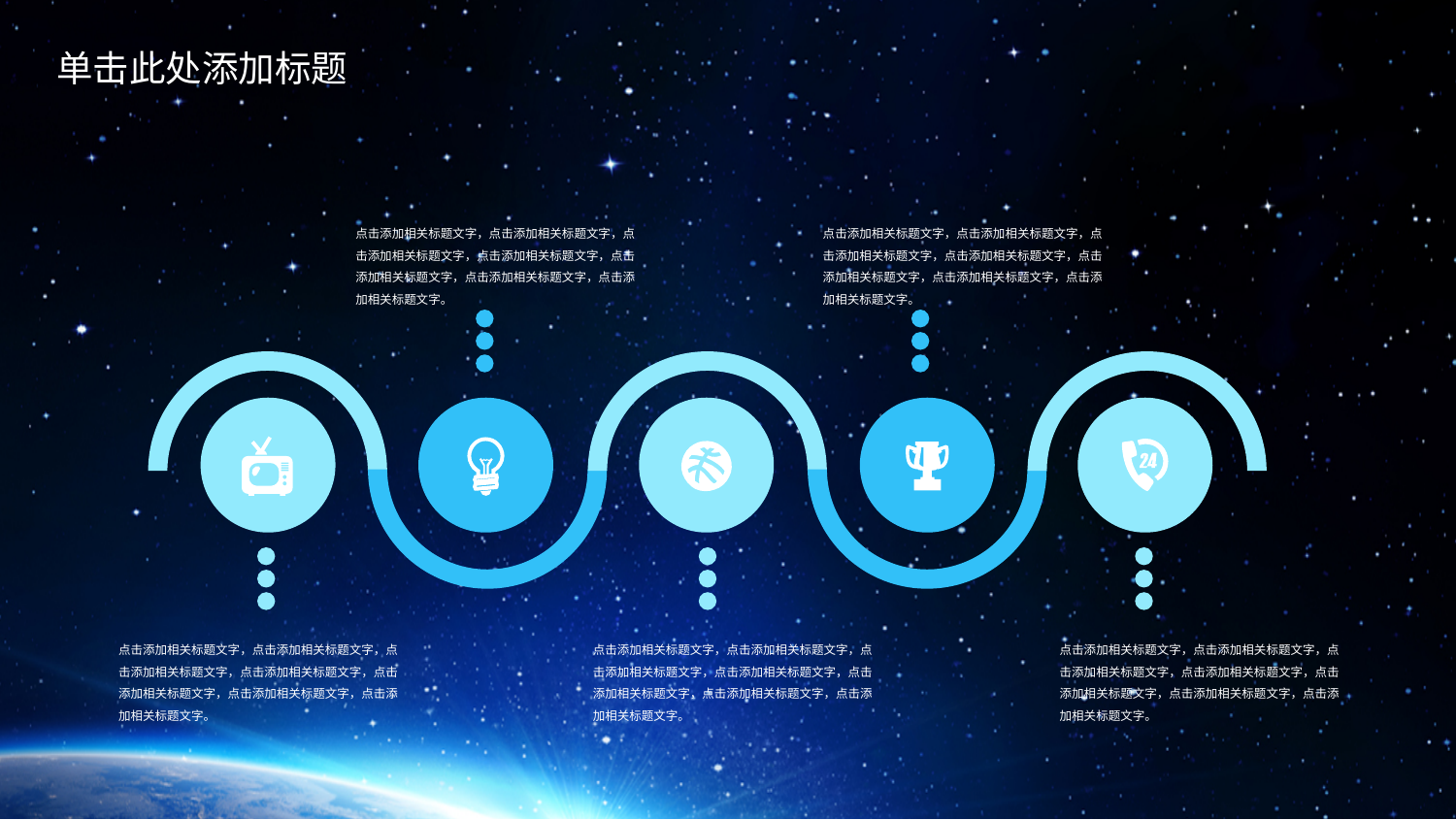

点击添加相关标题文字，点击添加相关标题文字，点击添加相关标题文字，点击添加相关标题文字，点击添加相关标题文字，点击添加相关标题文字，点击添加相关标题文字。
点击添加相关标题文字，点击添加相关标题文字，点击添加相关标题文字，点击添加相关标题文字，点击添加相关标题文字，点击添加相关标题文字，点击添加相关标题文字。

点击添加相关标题文字，点击添加相关标题文字，点击添加相关标题文字，点击添加相关标题文字，点击添加相关标题文字，点击添加相关标题文字，点击添加相关标题文字。
点击添加相关标题文字，点击添加相关标题文字，点击添加相关标题文字，点击添加相关标题文字，点击添加相关标题文字，点击添加相关标题文字，点击添加相关标题文字。
点击添加相关标题文字，点击添加相关标题文字，点击添加相关标题文字，点击添加相关标题文字，点击添加相关标题文字，点击添加相关标题文字，点击添加相关标题文字。